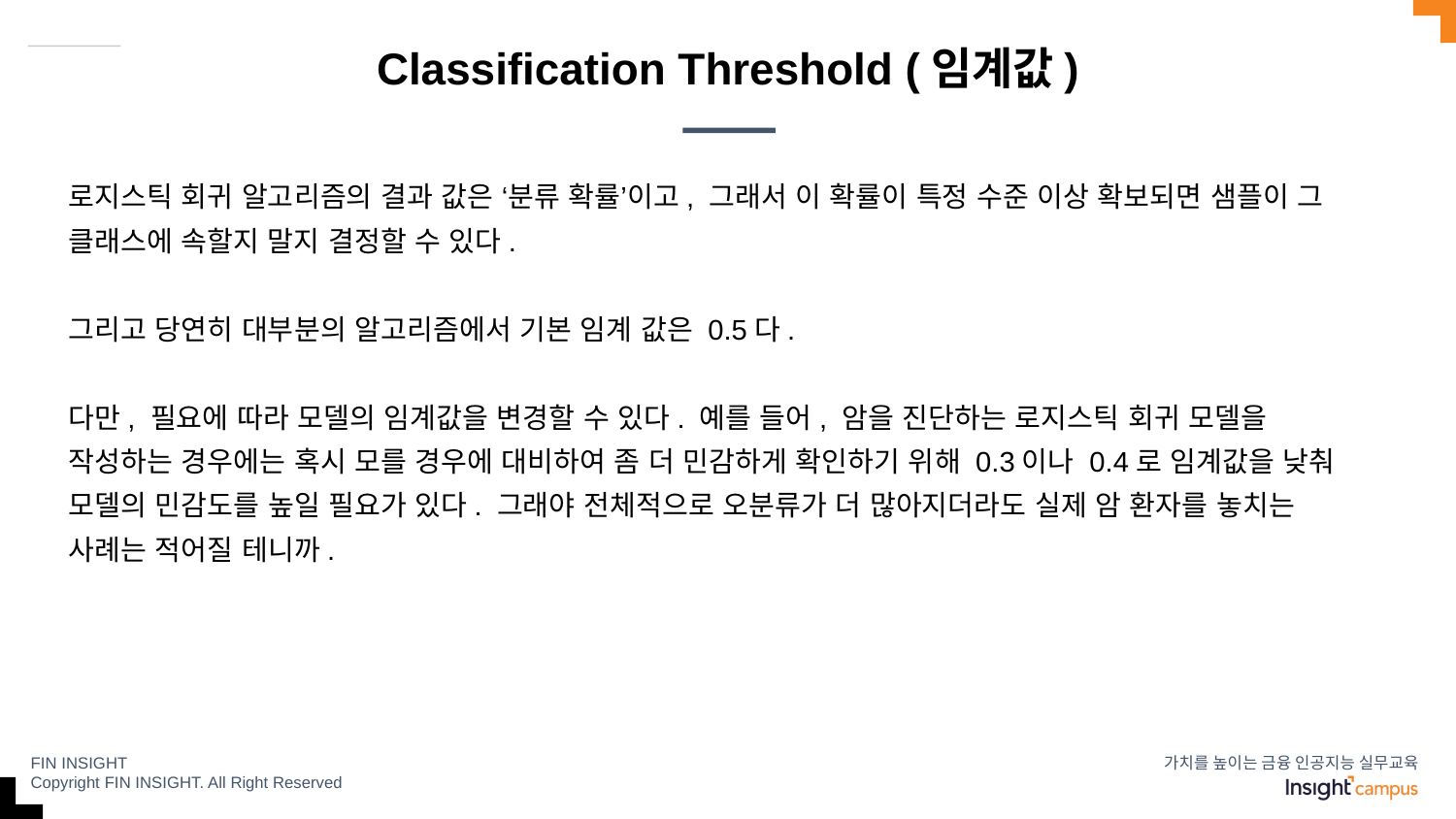

# Classification Threshold (임계값)
로지스틱 회귀 알고리즘의 결과 값은 ‘분류 확률’이고, 그래서 이 확률이 특정 수준 이상 확보되면 샘플이 그 클래스에 속할지 말지 결정할 수 있다.

그리고 당연히 대부분의 알고리즘에서 기본 임계 값은 0.5다.

다만, 필요에 따라 모델의 임계값을 변경할 수 있다. 예를 들어, 암을 진단하는 로지스틱 회귀 모델을 작성하는 경우에는 혹시 모를 경우에 대비하여 좀 더 민감하게 확인하기 위해 0.3이나 0.4로 임계값을 낮춰 모델의 민감도를 높일 필요가 있다. 그래야 전체적으로 오분류가 더 많아지더라도 실제 암 환자를 놓치는 사례는 적어질 테니까.